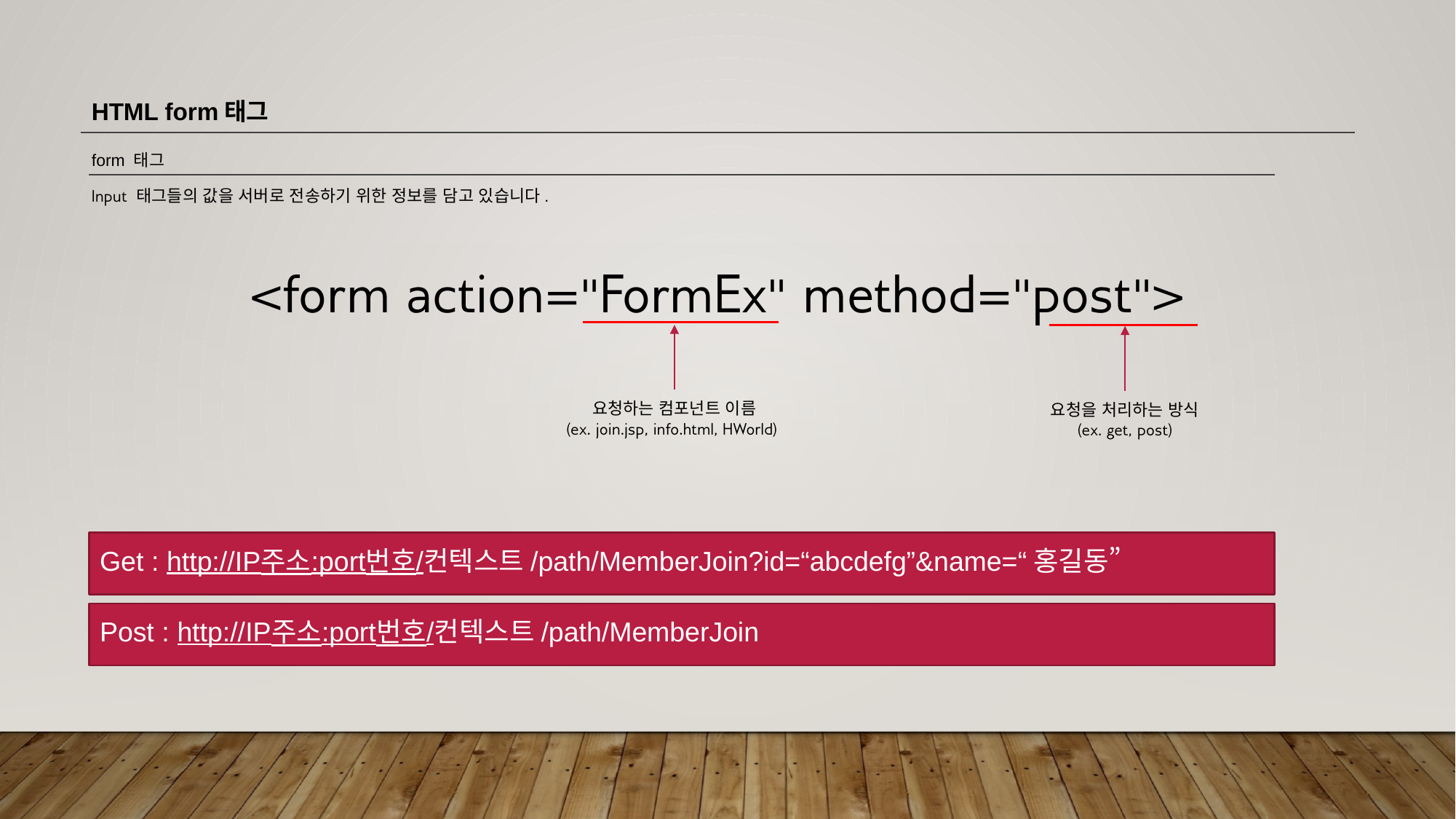

HTML form태그
form 태그
Input 태그들의 값을 서버로 전송하기 위한 정보를 담고 있습니다.
<form action="FormEx" method="post">
요청하는 컴포넌트 이름
(ex. join.jsp, info.html, HWorld)
요청을 처리하는 방식
(ex. get, post)
Get : http://IP주소:port번호/컨텍스트/path/MemberJoin?id=“abcdefg”&name=“홍길동”
Post : http://IP주소:port번호/컨텍스트/path/MemberJoin